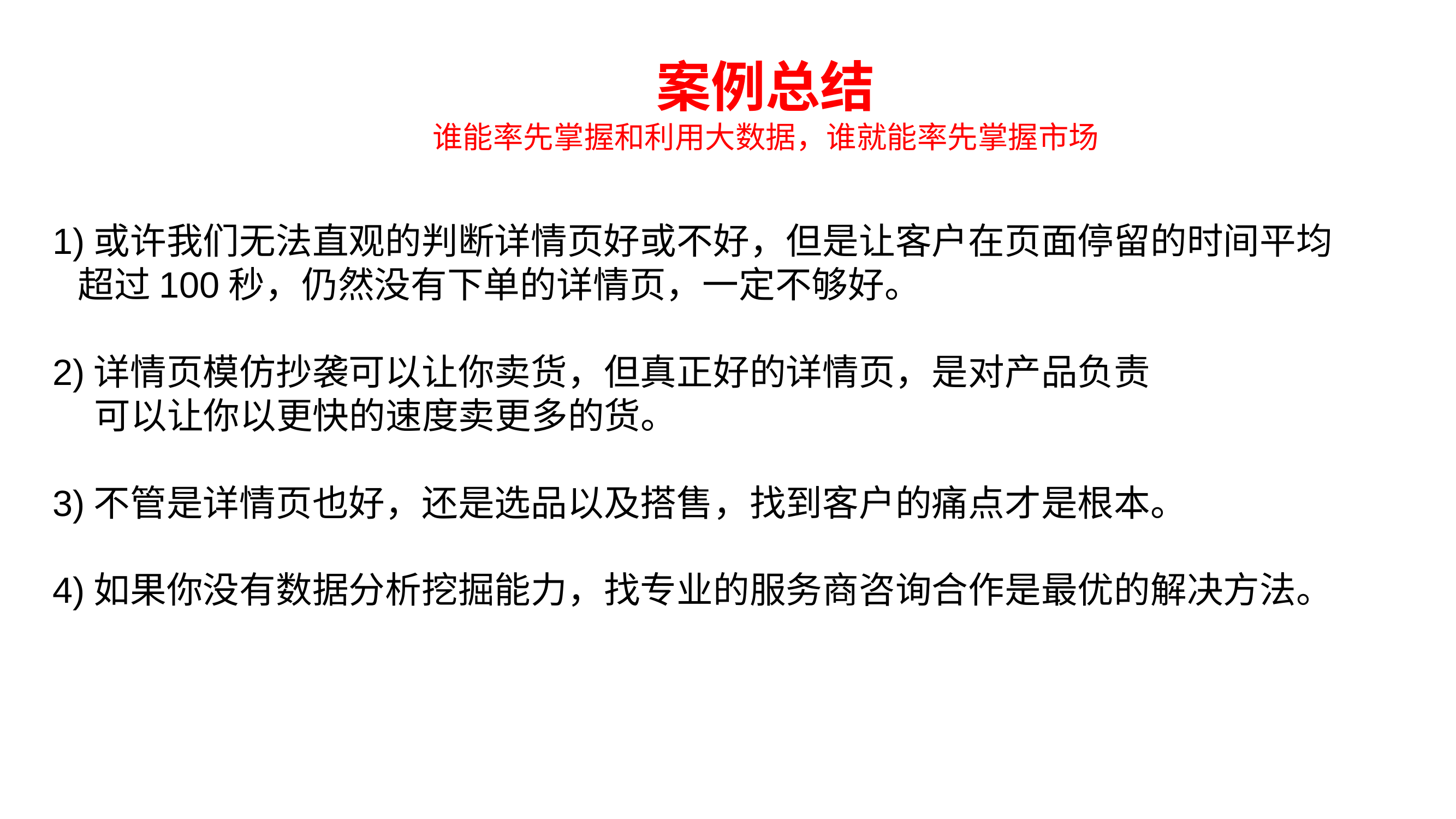

案例总结
谁能率先掌握和利用大数据，谁就能率先掌握市场
1)或许我们无法直观的判断详情页好或不好，但是让客户在页面停留的时间平均
  超过100秒，仍然没有下单的详情页，一定不够好。

2)详情页模仿抄袭可以让你卖货，但真正好的详情页，是对产品负责
    可以让你以更快的速度卖更多的货。

3)不管是详情页也好，还是选品以及搭售，找到客户的痛点才是根本。

4)如果你没有数据分析挖掘能力，找专业的服务商咨询合作是最优的解决方法。